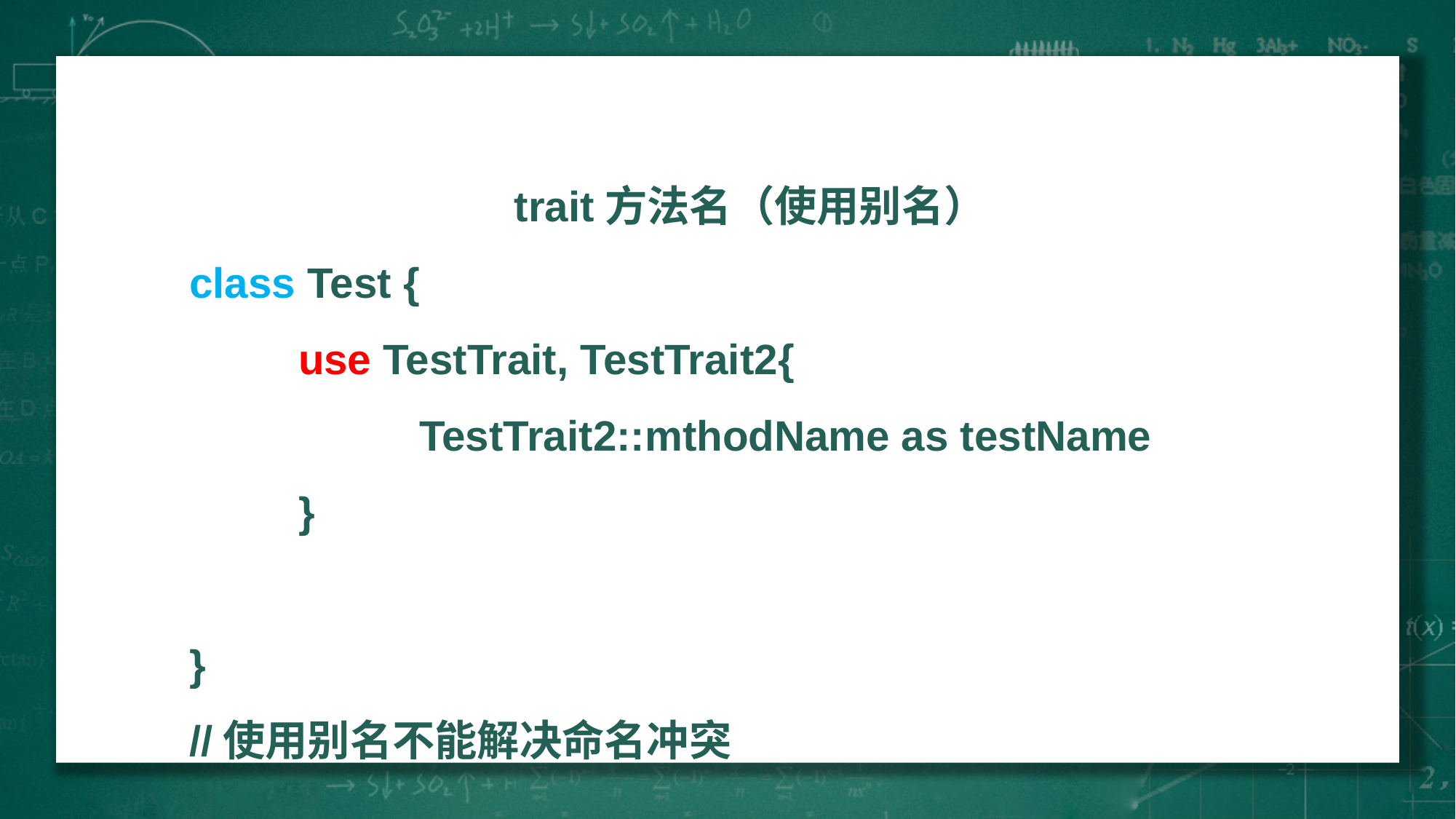

trait方法名（使用别名）
class Test {
	use TestTrait, TestTrait2{
		 TestTrait2::mthodName as testName
	}

}
//使用别名不能解决命名冲突